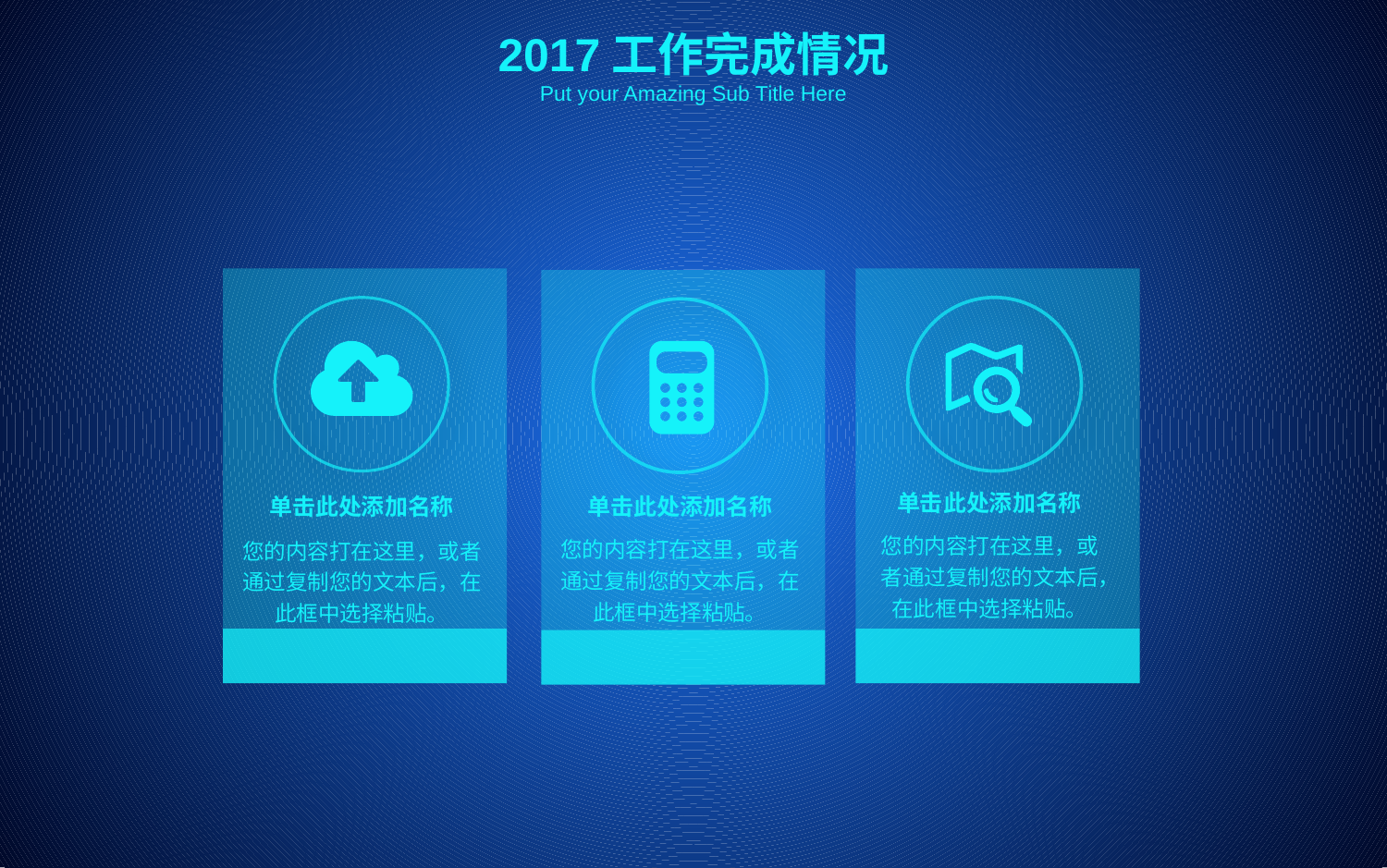

2017工作完成情况
Put your Amazing Sub Title Here

单击此处添加名称
您的内容打在这里，或者通过复制您的文本后，在此框中选择粘贴。

单击此处添加名称
您的内容打在这里，或者通过复制您的文本后，在此框中选择粘贴。

单击此处添加名称
您的内容打在这里，或者通过复制您的文本后，在此框中选择粘贴。